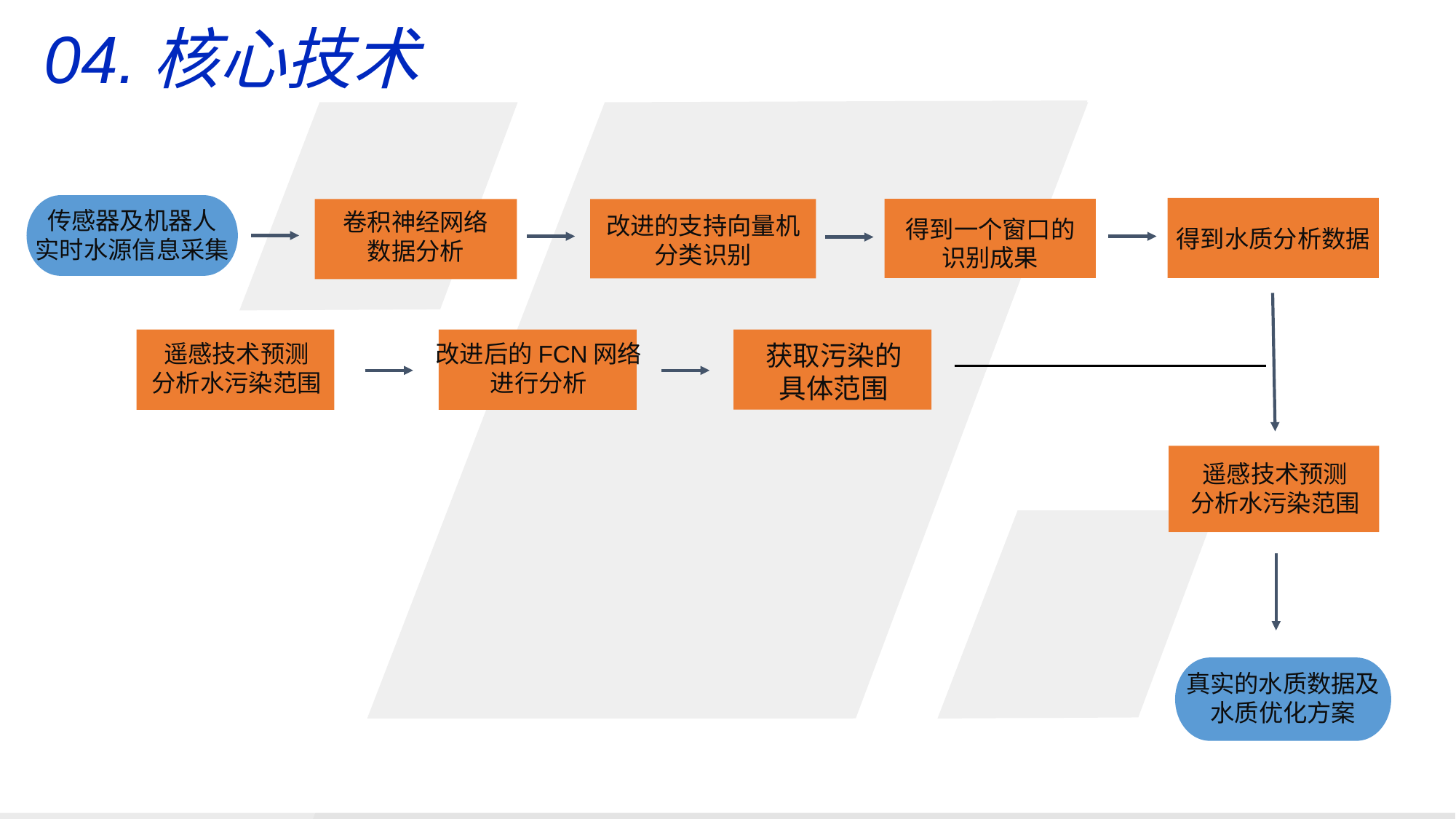

04.核心技术

传感器及机器人
实时水源信息采集

得到一个窗口的
识别成果

卷积神经网络
数据分析

改进的支持向量机
分类识别
得到水质分析数据

获取污染的
具体范围

改进后的FCN网络
进行分析

遥感技术预测
分析水污染范围

遥感技术预测
分析水污染范围

真实的水质数据及水质优化方案